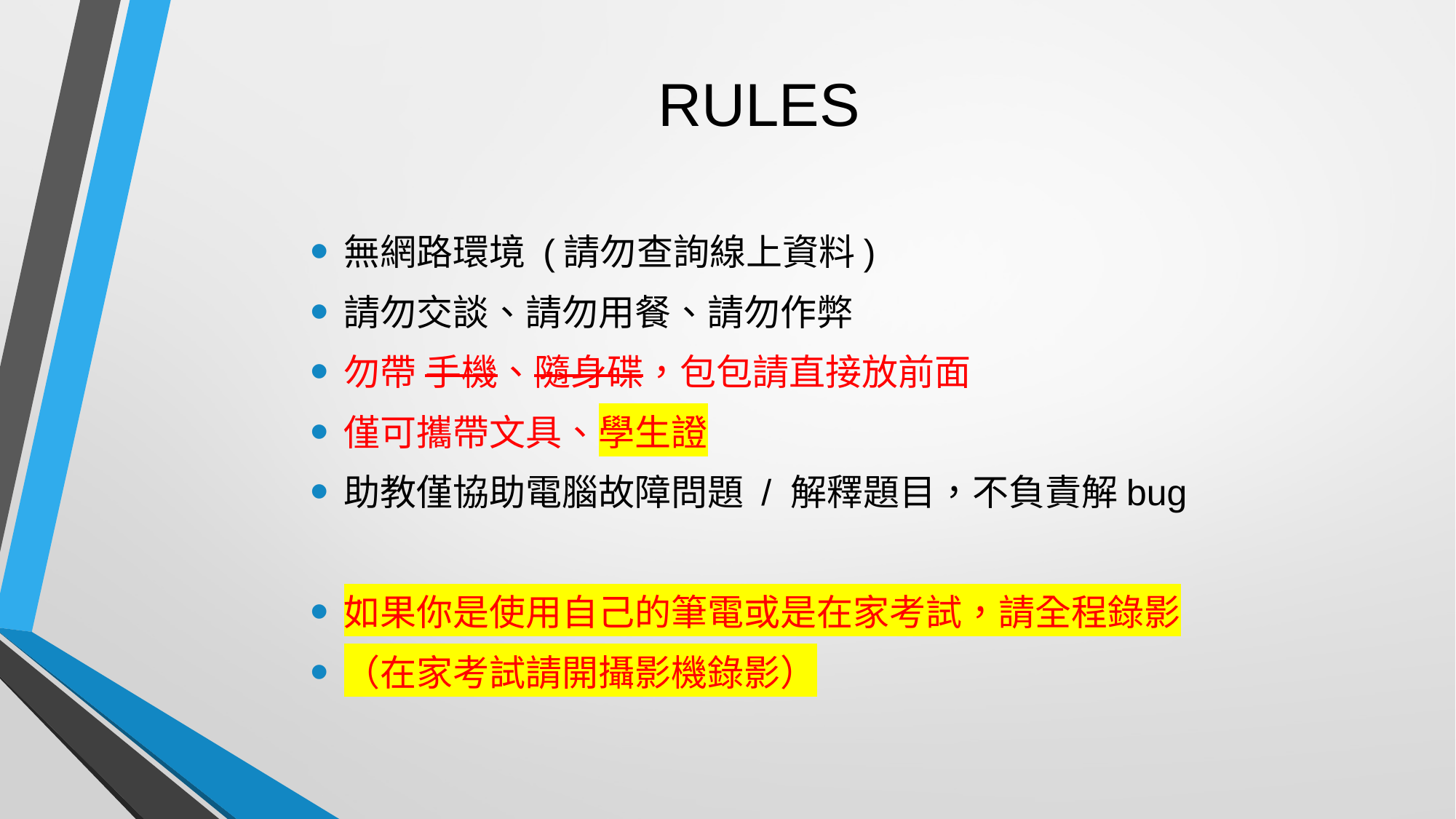

# RULES
無網路環境 (請勿查詢線上資料)
請勿交談、請勿用餐、請勿作弊
勿帶 手機、隨身碟，包包請直接放前面
僅可攜帶文具、學生證
助教僅協助電腦故障問題 / 解釋題目，不負責解bug

如果你是使用自己的筆電或是在家考試，請全程錄影
（在家考試請開攝影機錄影）